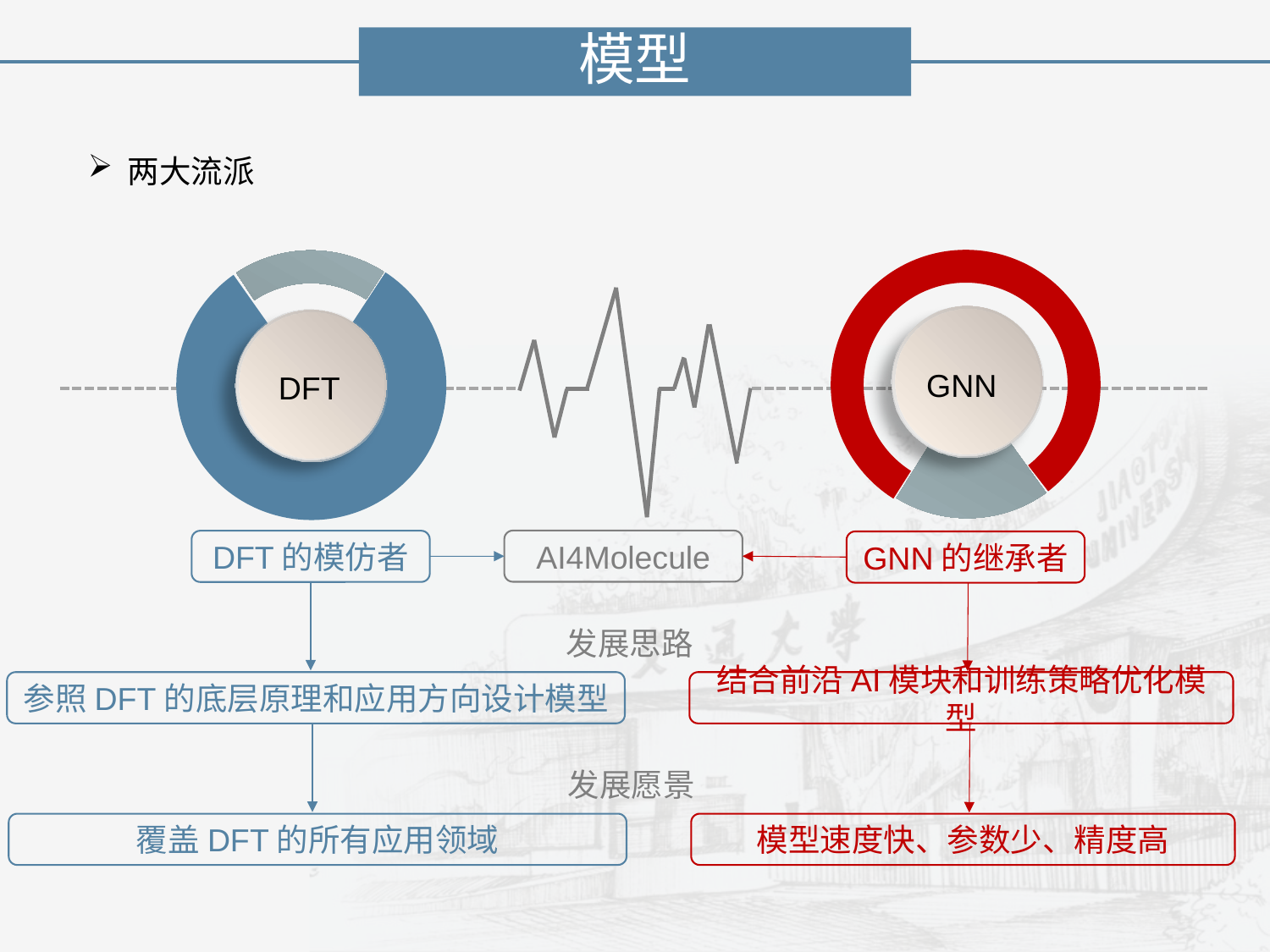

模型
两大流派

GNN
DFT
AI4Molecule
DFT的模仿者
GNN的继承者
发展思路
参照DFT的底层原理和应用方向设计模型
结合前沿AI模块和训练策略优化模型
发展愿景
覆盖DFT的所有应用领域
模型速度快、参数少、精度高